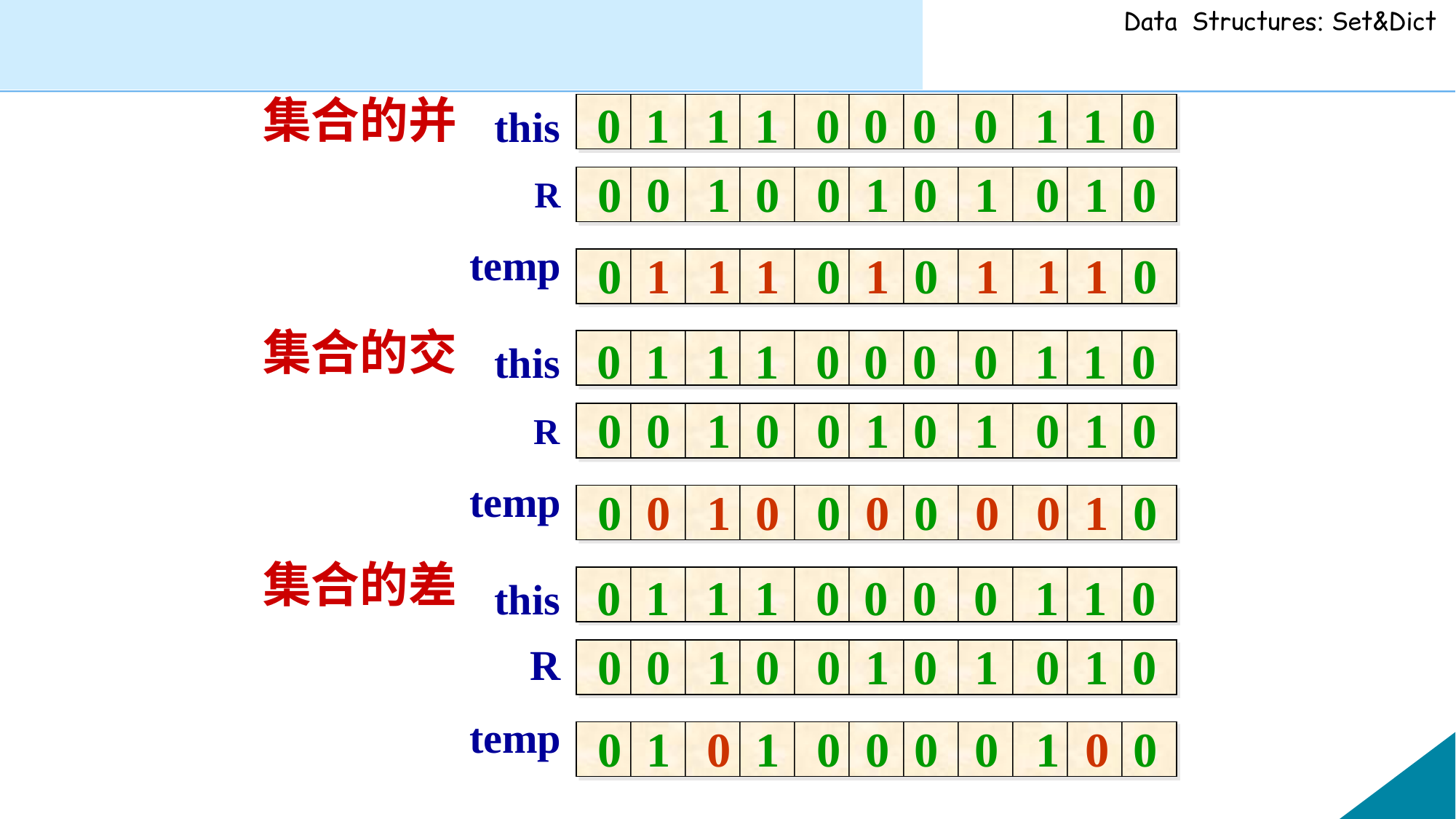

集合的并
0  1   1  1   0  0  0   0   1  1  0
this

0  0   1  0   0  1  0   1   0  1  0
R

temp
0  1   1  1   0  1  0   1   1  1  0

集合的交
0  1   1  1   0  0  0   0   1  1  0
this

0  0   1  0   0  1  0   1   0  1  0
R

temp
0  0   1  0   0  0  0   0   0  1  0

集合的差
0  1   1  1   0  0  0   0   1  1  0
this

0  0   1  0   0  1  0   1   0  1  0
R

temp
0  1   0  1   0  0  0   0   1  0  0